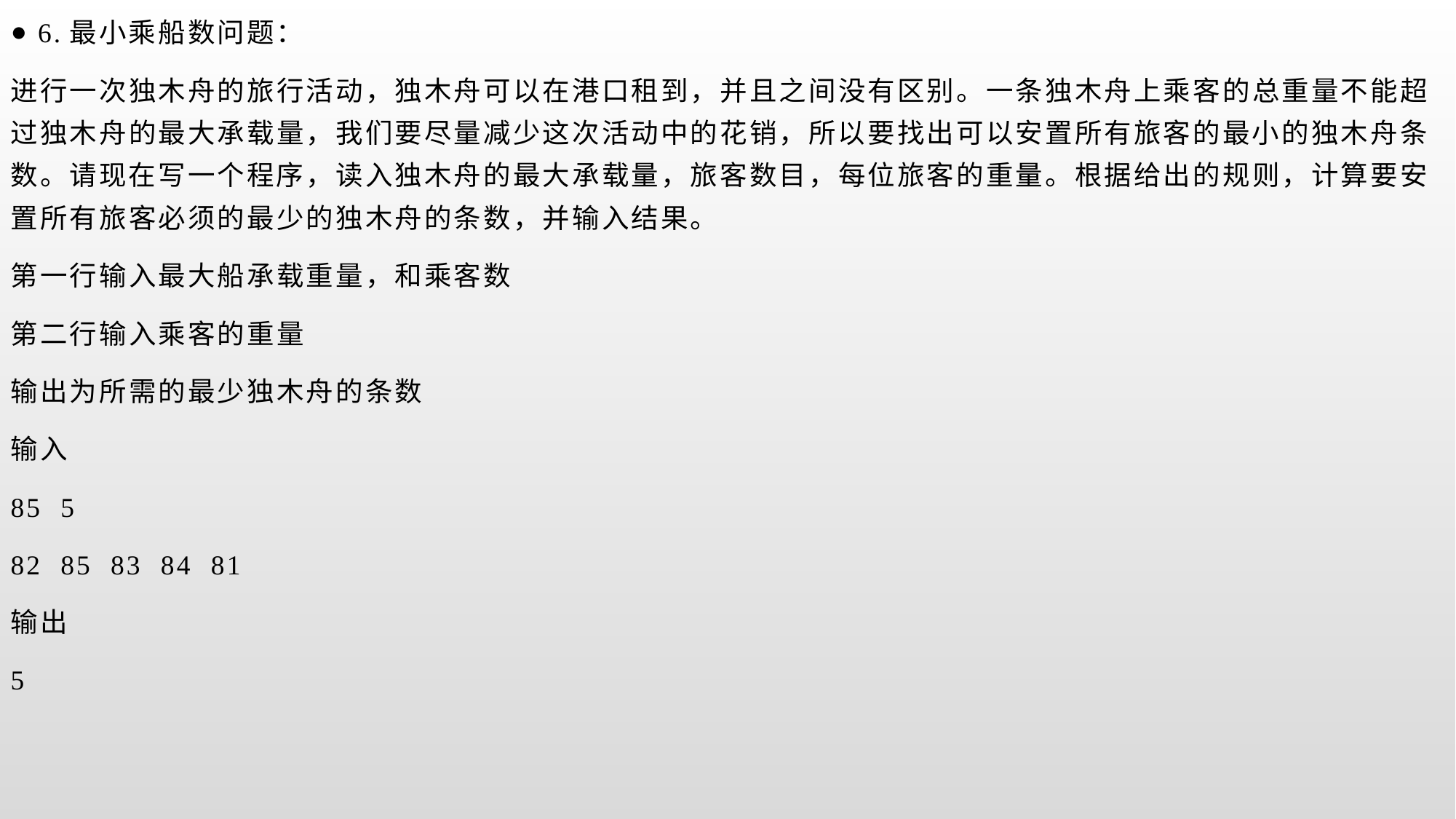

6.最小乘船数问题：
进行一次独木舟的旅行活动，独木舟可以在港口租到，并且之间没有区别。一条独木舟上乘客的总重量不能超过独木舟的最大承载量，我们要尽量减少这次活动中的花销，所以要找出可以安置所有旅客的最小的独木舟条数。请现在写一个程序，读入独木舟的最大承载量，旅客数目，每位旅客的重量。根据给出的规则，计算要安置所有旅客必须的最少的独木舟的条数，并输入结果。
第一行输入最大船承载重量，和乘客数
第二行输入乘客的重量
输出为所需的最少独木舟的条数
输入
85  5
82  85  83  84  81
输出
5